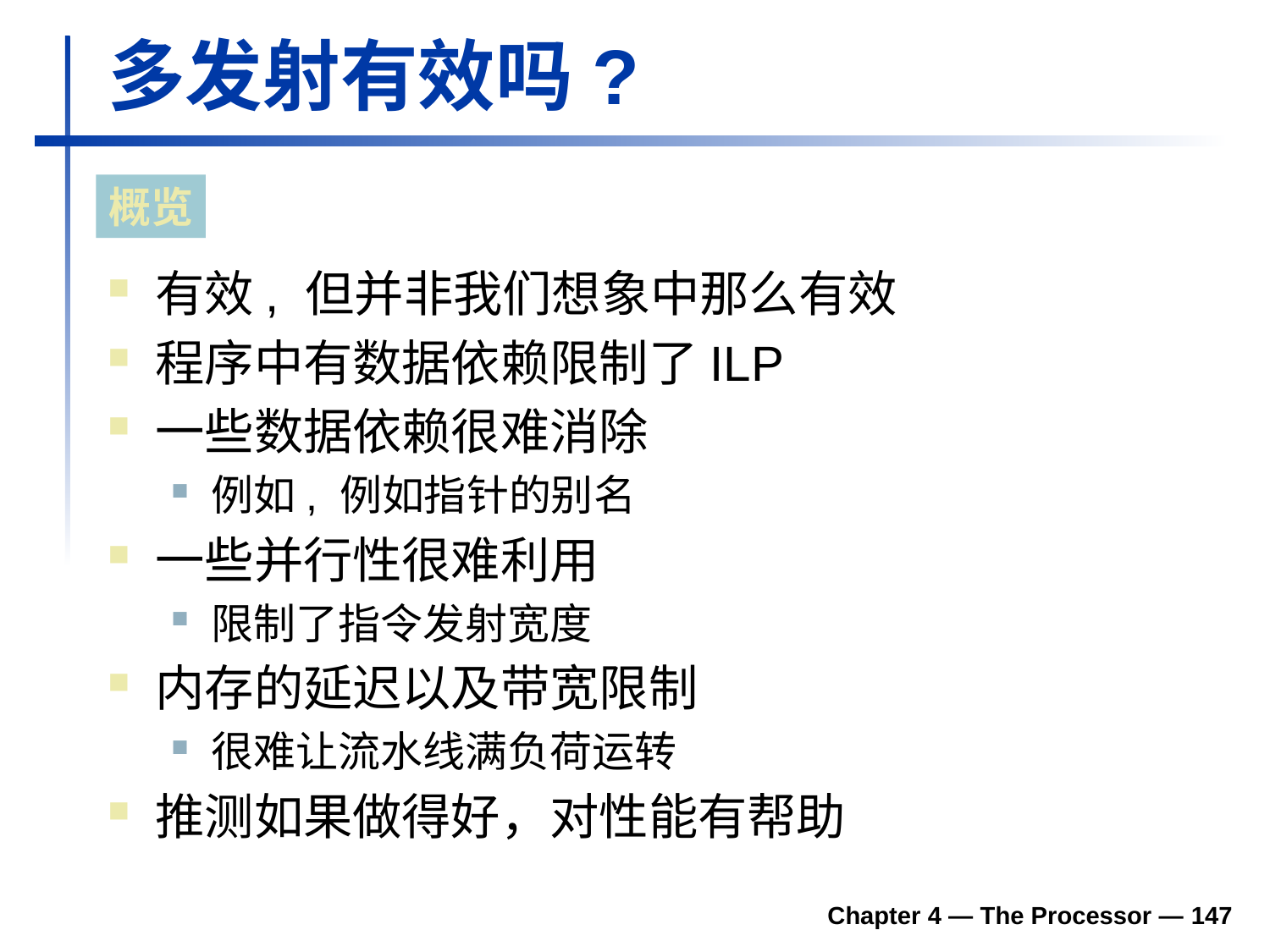

# 多发射有效吗?
概览
有效, 但并非我们想象中那么有效
程序中有数据依赖限制了ILP
一些数据依赖很难消除
例如, 例如指针的别名
一些并行性很难利用
限制了指令发射宽度
内存的延迟以及带宽限制
很难让流水线满负荷运转
推测如果做得好，对性能有帮助
Chapter 4 — The Processor — 147